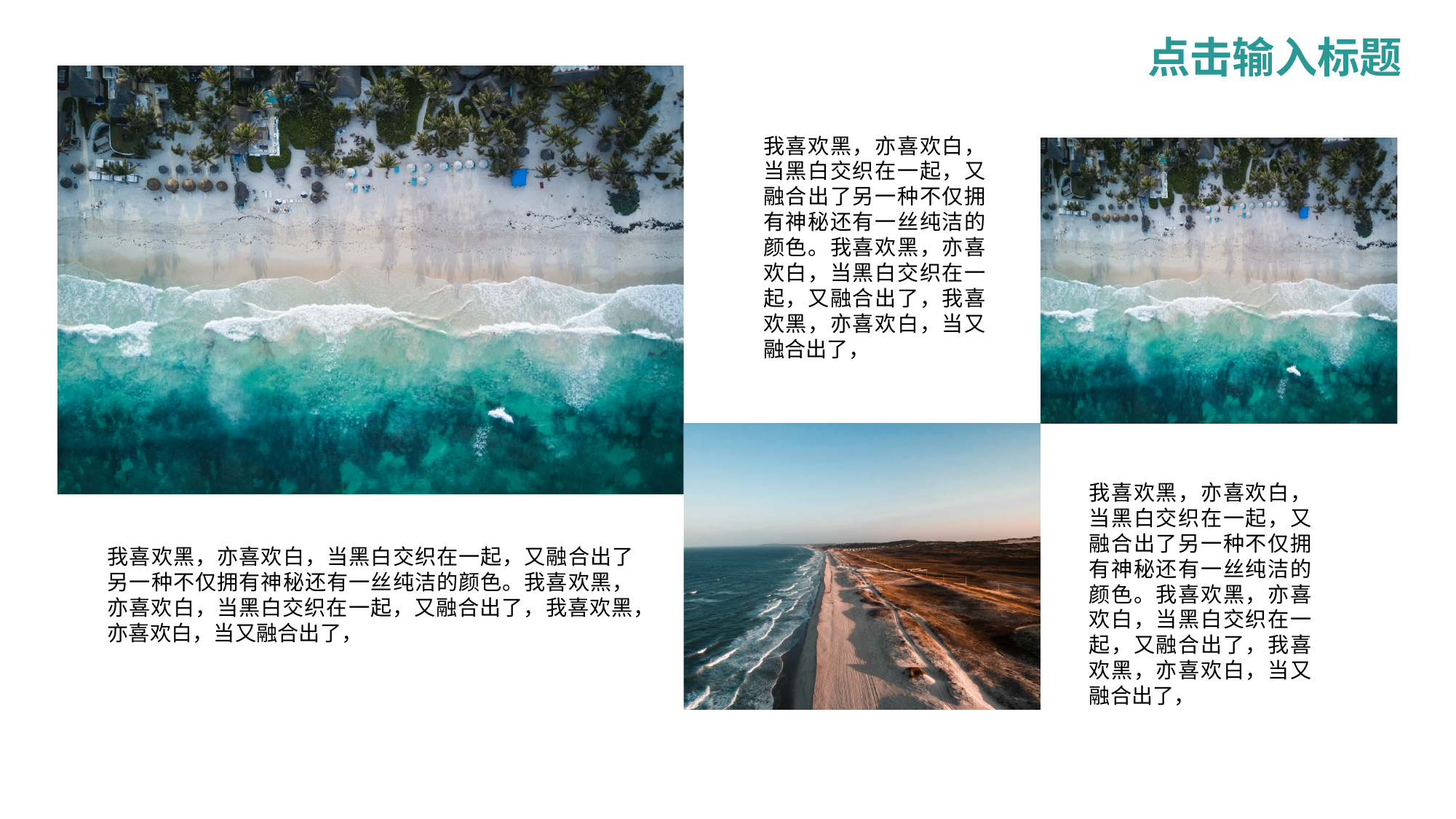

点击输入标题

我喜欢黑，亦喜欢白，当黑白交织在一起，又融合出了另一种不仅拥有神秘还有一丝纯洁的颜色。我喜欢黑，亦喜欢白，当黑白交织在一起，又融合出了，我喜欢黑，亦喜欢白，当又融合出了，

我喜欢黑，亦喜欢白，当黑白交织在一起，又融合出了另一种不仅拥有神秘还有一丝纯洁的颜色。我喜欢黑，亦喜欢白，当黑白交织在一起，又融合出了，我喜欢黑，亦喜欢白，当又融合出了，

我喜欢黑，亦喜欢白，当黑白交织在一起，又融合出了另一种不仅拥有神秘还有一丝纯洁的颜色。我喜欢黑，亦喜欢白，当黑白交织在一起，又融合出了，我喜欢黑，亦喜欢白，当又融合出了，